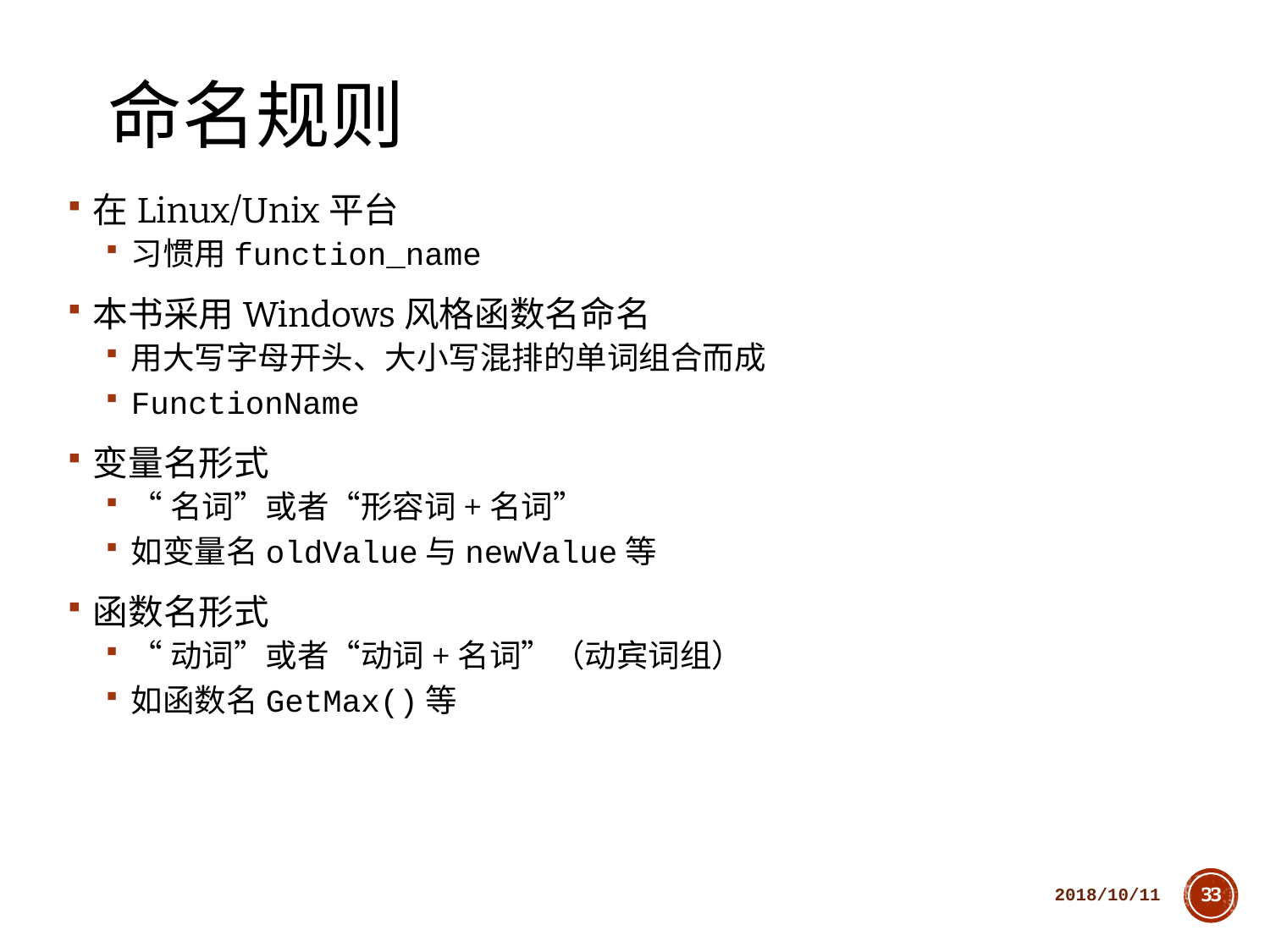

# 命名规则
在Linux/Unix平台
习惯用function_name
本书采用Windows风格函数名命名
用大写字母开头、大小写混排的单词组合而成
FunctionName
变量名形式
“名词”或者“形容词+名词”
如变量名oldValue与newValue等
函数名形式
“动词”或者“动词+名词”（动宾词组）
如函数名GetMax()等
2018/10/11
33